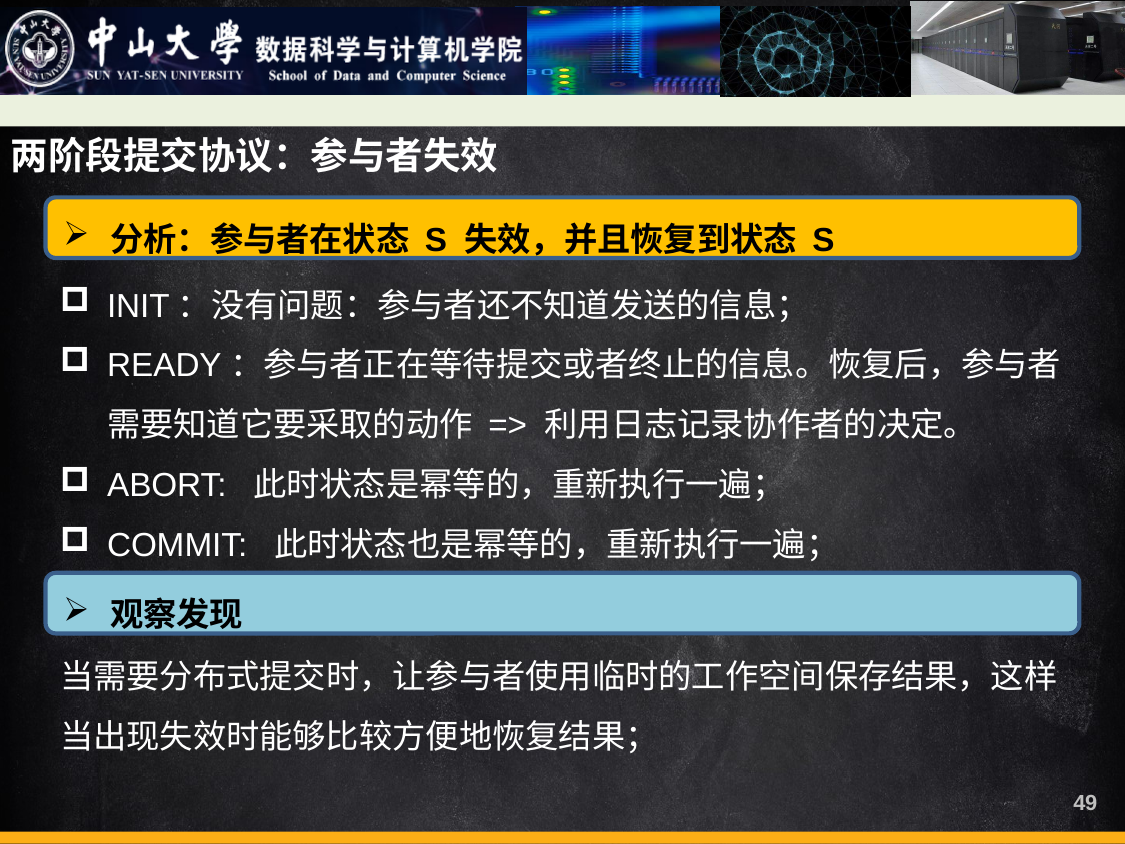

两阶段提交协议：参与者失效
分析：参与者在状态 S 失效，并且恢复到状态 S
INIT：没有问题：参与者还不知道发送的信息；
READY：参与者正在等待提交或者终止的信息。恢复后，参与者需要知道它要采取的动作 => 利用日志记录协作者的决定。
ABORT:  此时状态是幂等的，重新执行一遍；
COMMIT:  此时状态也是幂等的，重新执行一遍；
观察发现
当需要分布式提交时，让参与者使用临时的工作空间保存结果，这样当出现失效时能够比较方便地恢复结果；